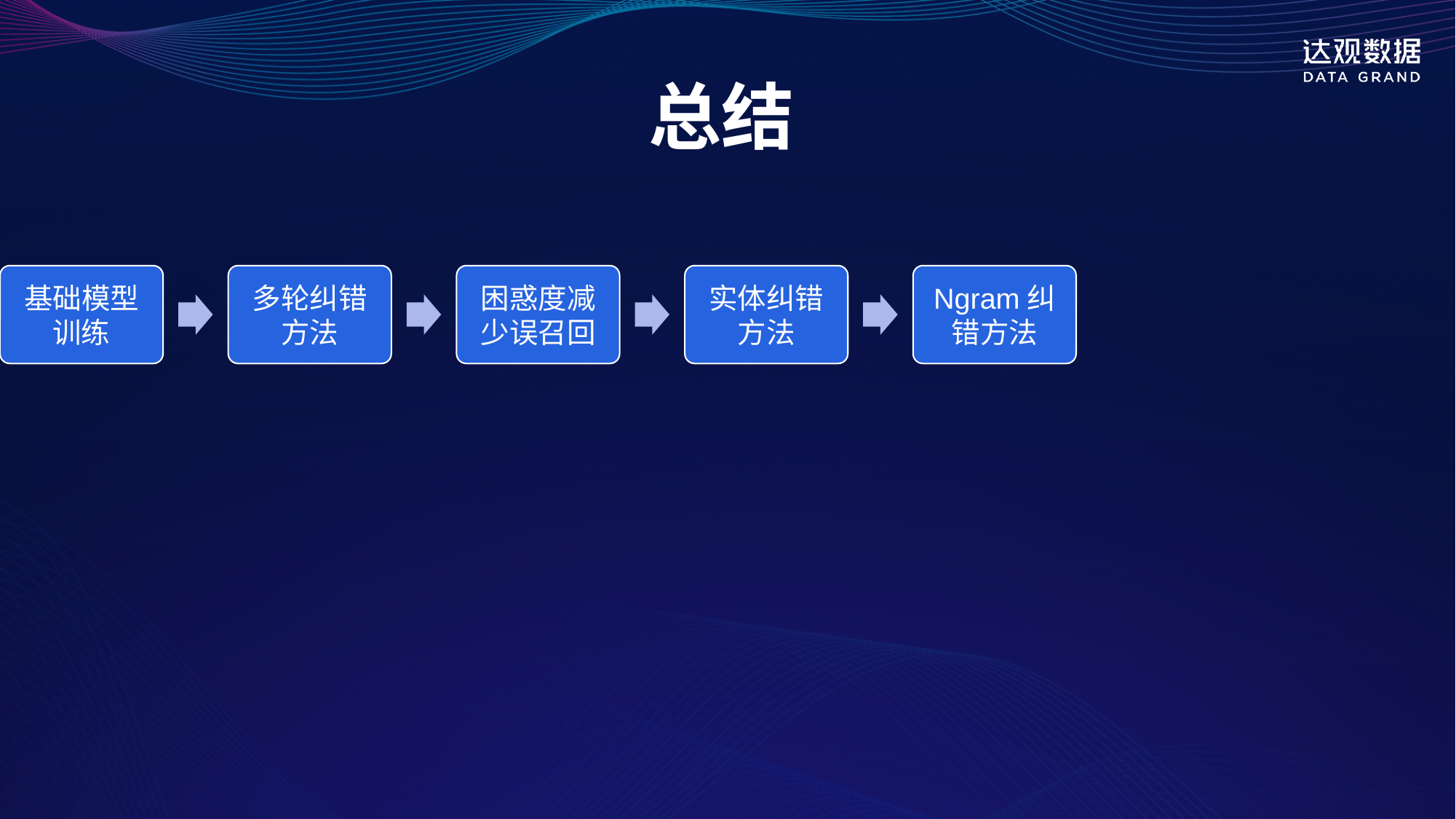

总结
基础模型训练

多轮纠错方法

困惑度减少误召回

实体纠错方法

Ngram纠错方法